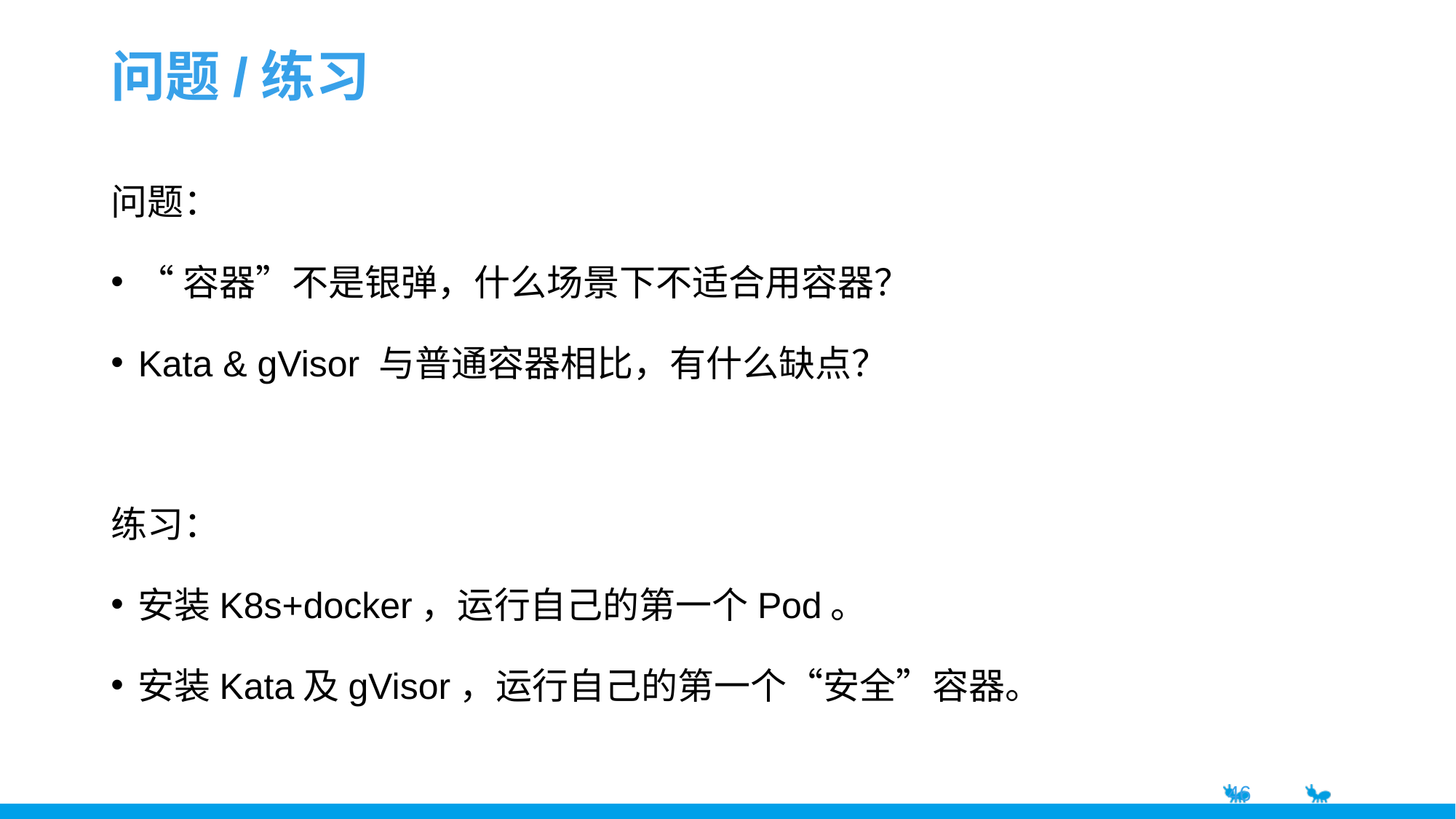

# 问题/练习
问题：
“容器”不是银弹，什么场景下不适合用容器？
Kata & gVisor 与普通容器相比，有什么缺点？

练习：
安装K8s+docker，运行自己的第一个Pod。
安装Kata及gVisor，运行自己的第一个“安全”容器。